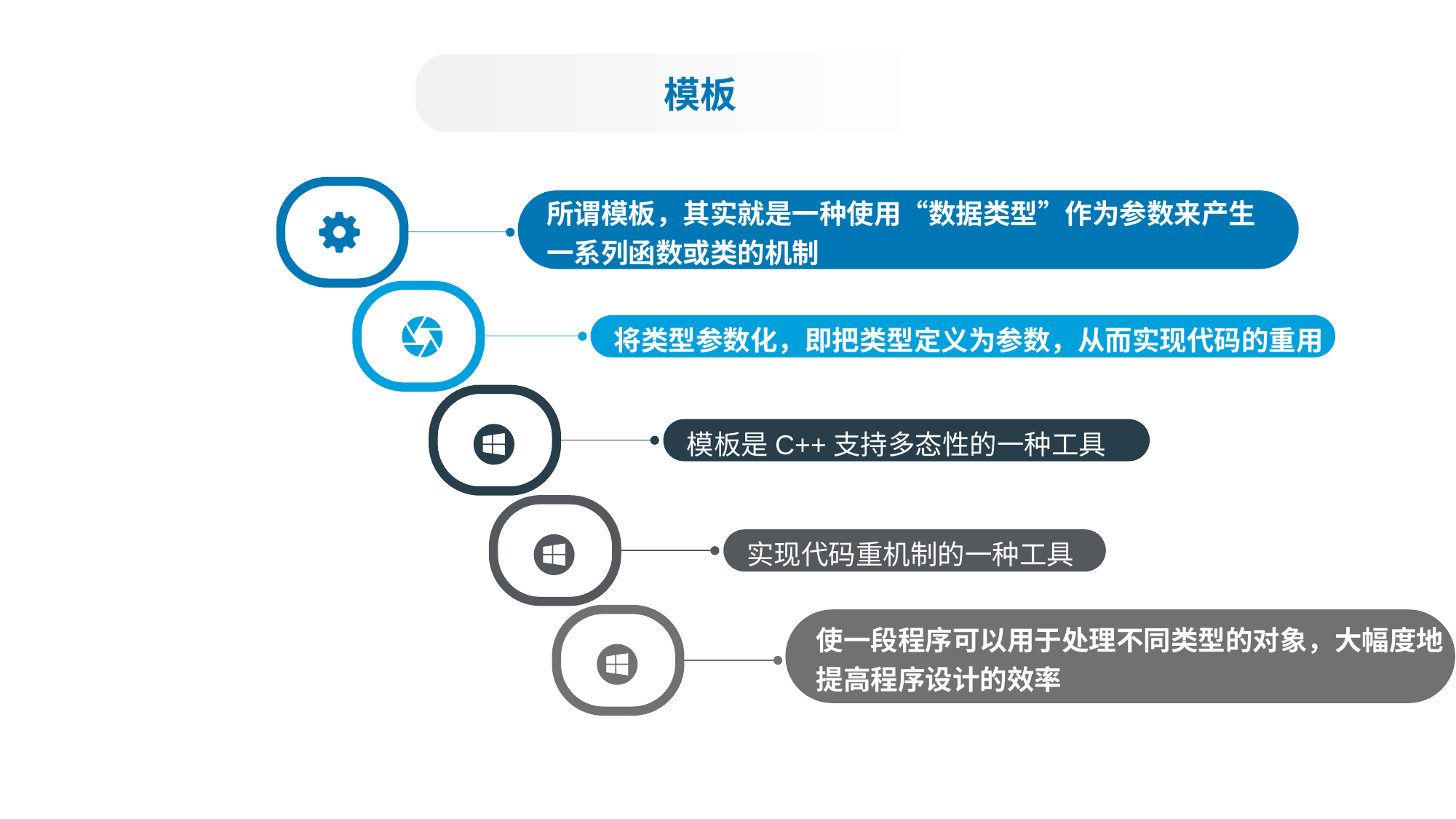

模板

所谓模板，其实就是一种使用“数据类型”作为参数来产生
一系列函数或类的机制

将类型参数化，即把类型定义为参数，从而实现代码的重用

模板是C++支持多态性的一种工具

实现代码重机制的一种工具

使一段程序可以用于处理不同类型的对象，大幅度地
提高程序设计的效率